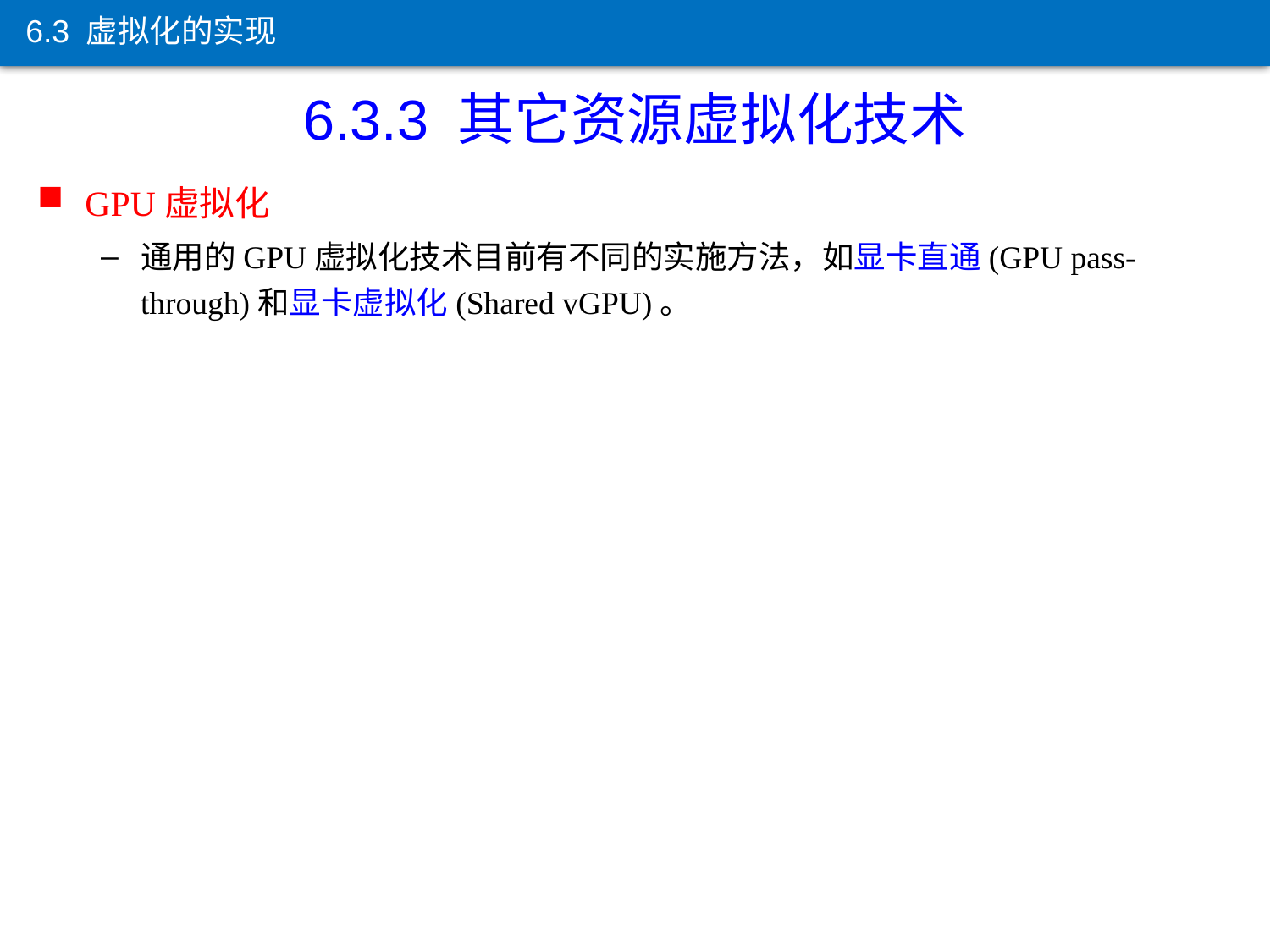

6.3 虚拟化的实现
6.3.3 其它资源虚拟化技术
GPU虚拟化
通用的GPU虚拟化技术目前有不同的实施方法，如显卡直通(GPU pass-through)和显卡虚拟化(Shared vGPU)。

34